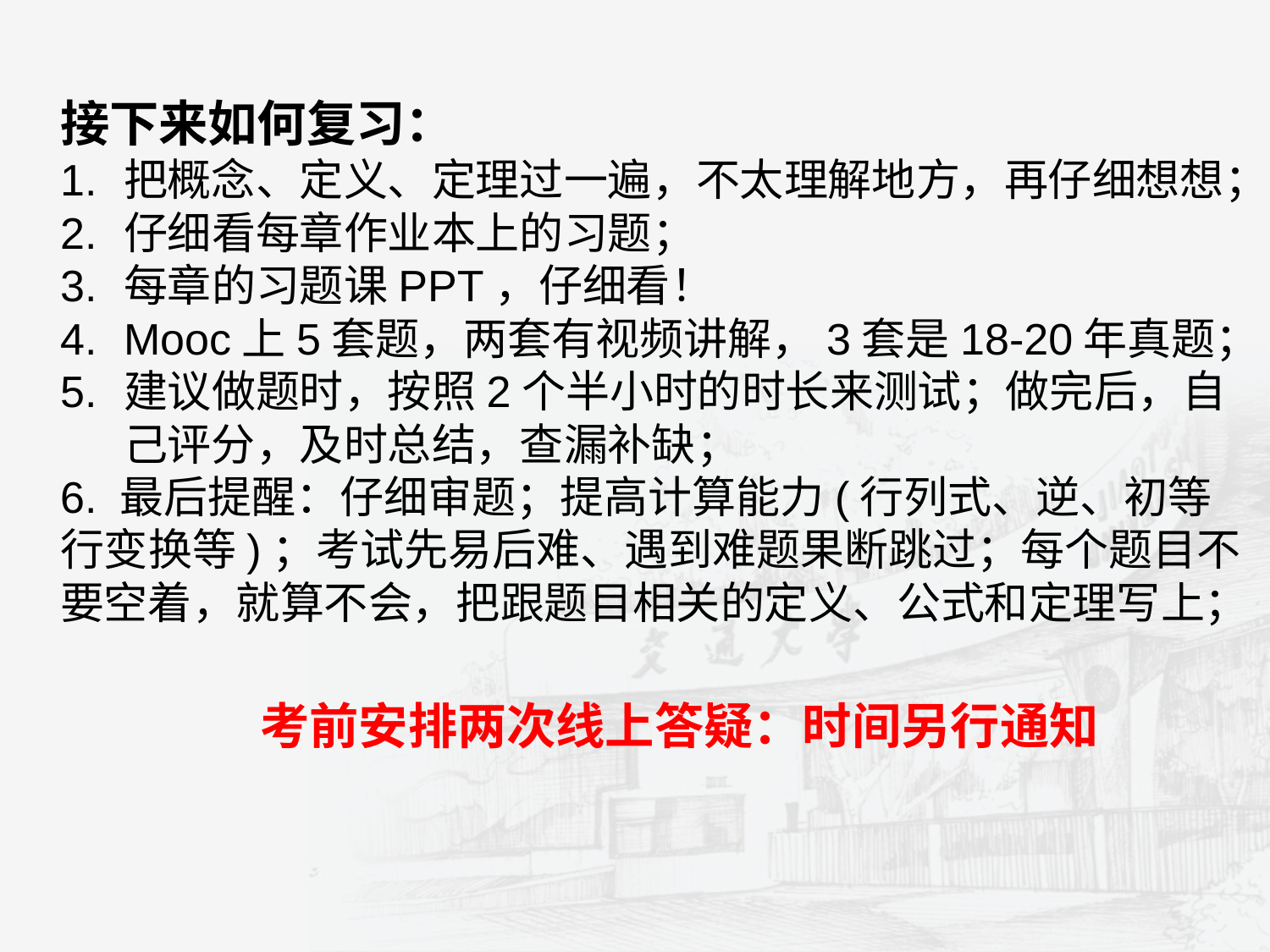

接下来如何复习：
把概念、定义、定理过一遍，不太理解地方，再仔细想想；
仔细看每章作业本上的习题；
每章的习题课PPT，仔细看！
Mooc上5套题，两套有视频讲解，3套是18-20年真题；
建议做题时，按照2个半小时的时长来测试；做完后，自己评分，及时总结，查漏补缺；
6. 最后提醒：仔细审题；提高计算能力(行列式、逆、初等行变换等)；考试先易后难、遇到难题果断跳过；每个题目不要空着，就算不会，把跟题目相关的定义、公式和定理写上；
考前安排两次线上答疑：时间另行通知